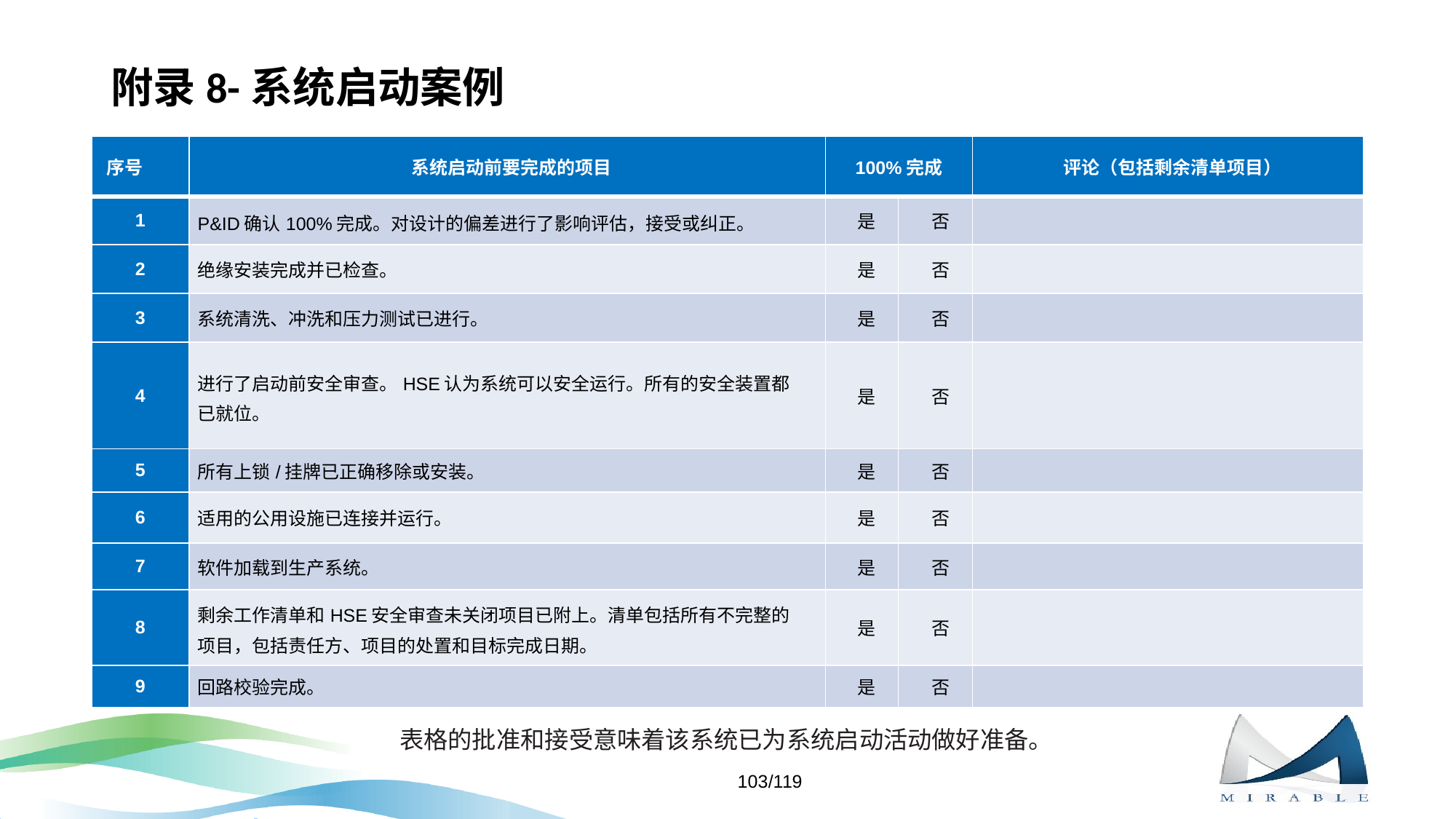

# 附录8-系统启动案例
| 序号 | 系统启动前要完成的项目 | 100%完成 |  | 评论（包括剩余清单项目） |
| --- | --- | --- | --- | --- |
| 1 | P&ID确认100%完成。对设计的偏差进行了影响评估，接受或纠正。 | 是 | 否 |  |
| 2 | 绝缘安装完成并已检查。 | 是 | 否 |  |
| 3 | 系统清洗、冲洗和压力测试已进行。 | 是 | 否 |  |
| 4 | 进行了启动前安全审查。HSE认为系统可以安全运行。所有的安全装置都已就位。 | 是 | 否 |  |
| 5 | 所有上锁/挂牌已正确移除或安装。 | 是 | 否 |  |
| 6 | 适用的公用设施已连接并运行。 | 是 | 否 |  |
| 7 | 软件加载到生产系统。 | 是 | 否 |  |
| 8 | 剩余工作清单和HSE安全审查未关闭项目已附上。清单包括所有不完整的项目，包括责任方、项目的处置和目标完成日期。 | 是 | 否 |  |
| 9 | 回路校验完成。 | 是 | 否 |  |
表格的批准和接受意味着该系统已为系统启动活动做好准备。
103/119